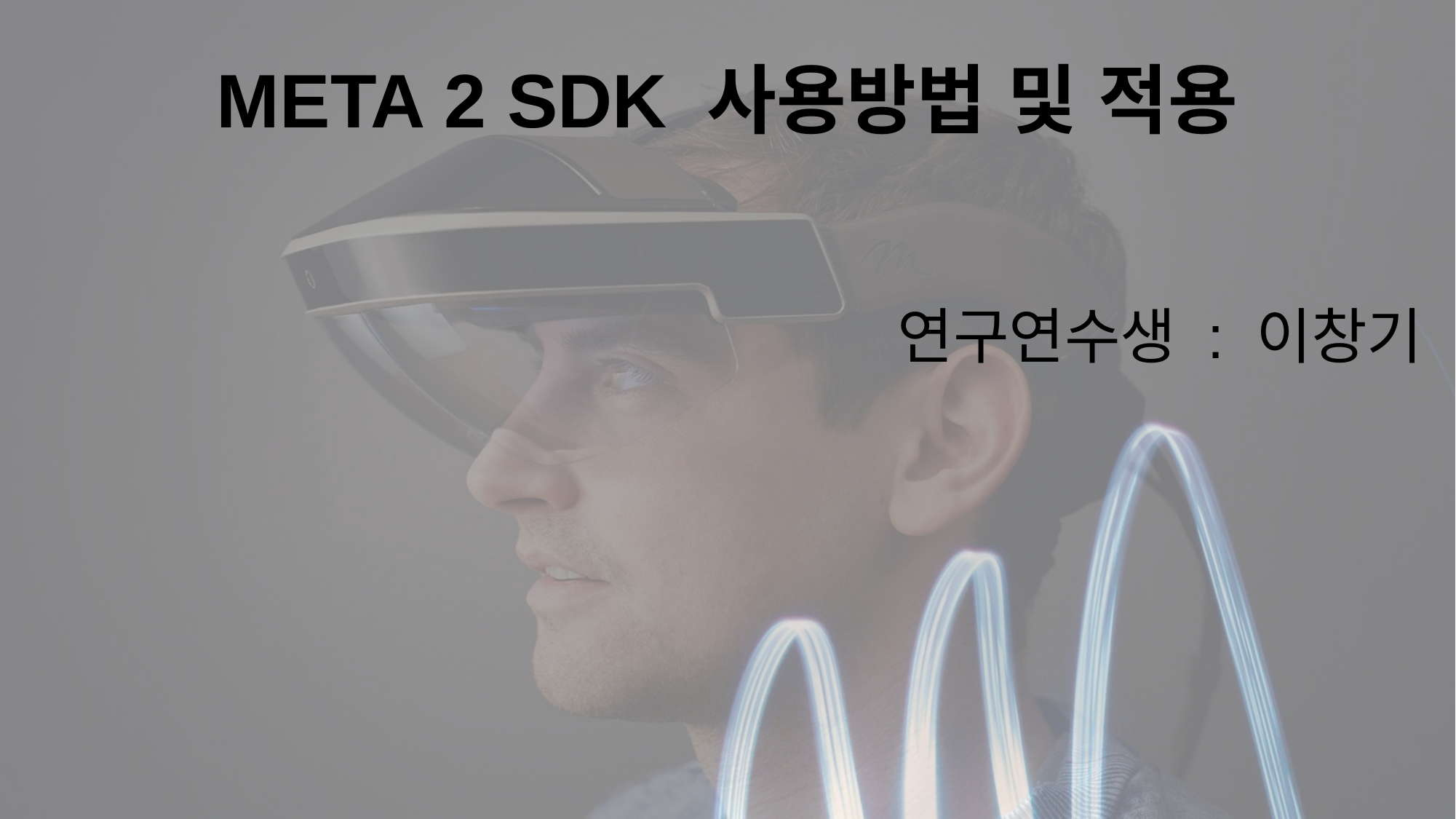

META 2 SDK 사용방법 및 적용
연구연수생 : 이창기